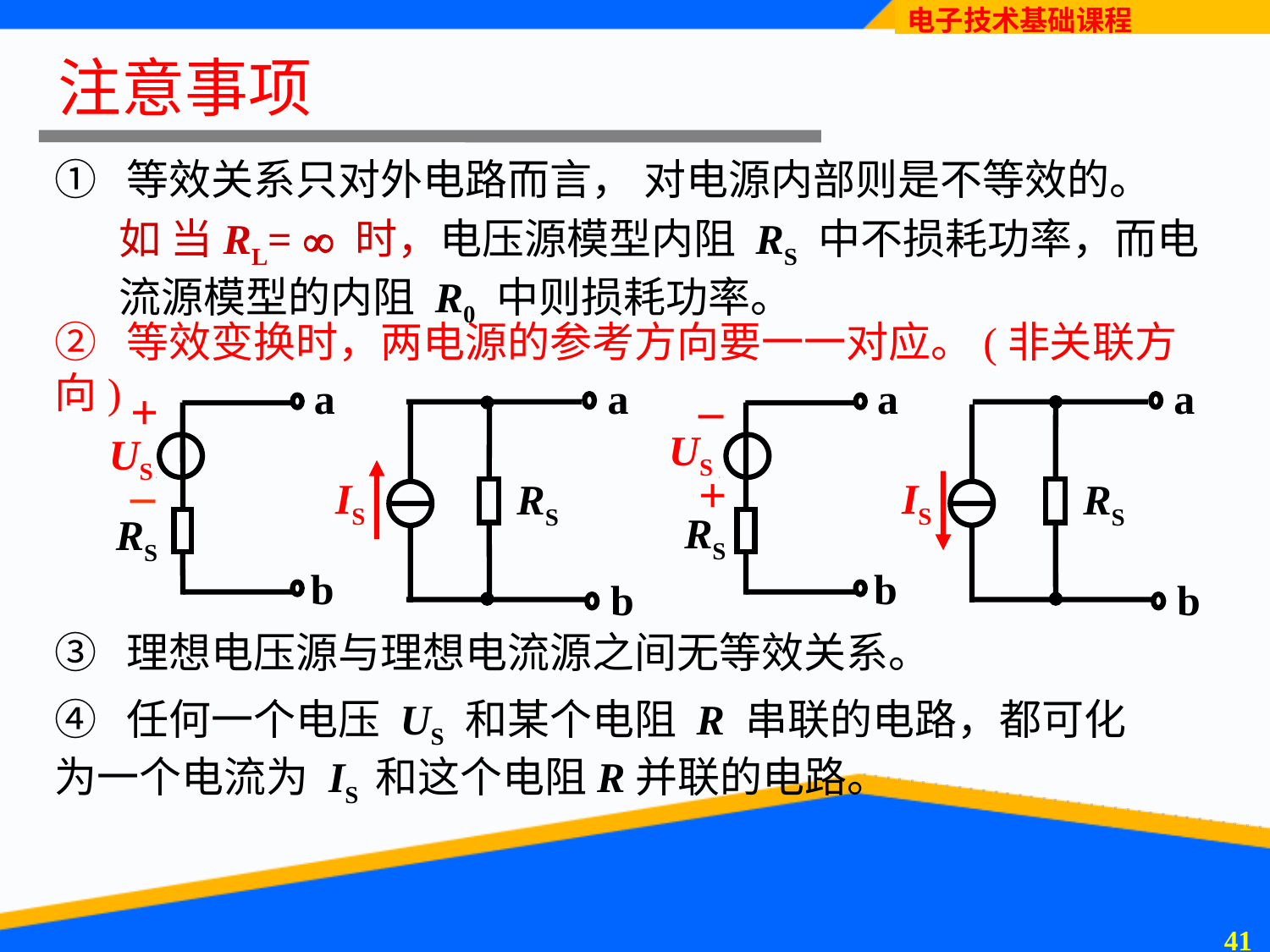

# 注意事项
①  等效关系只对外电路而言， 对电源内部则是不等效的。
如 当RL= ∞ 时，电压源模型内阻 RS 中不损耗功率，而电流源模型的内阻 R0 中则损耗功率。
②  等效变换时，两电源的参考方向要一一对应。(非关联方向)
a
+
–

US

RS

b

a

IS
RS

b

a
–
+

US

RS

b

a

IS
RS

b

③  理想电压源与理想电流源之间无等效关系。
④  任何一个电压 US 和某个电阻 R 串联的电路，都可化为一个电流为 IS 和这个电阻R并联的电路。
41